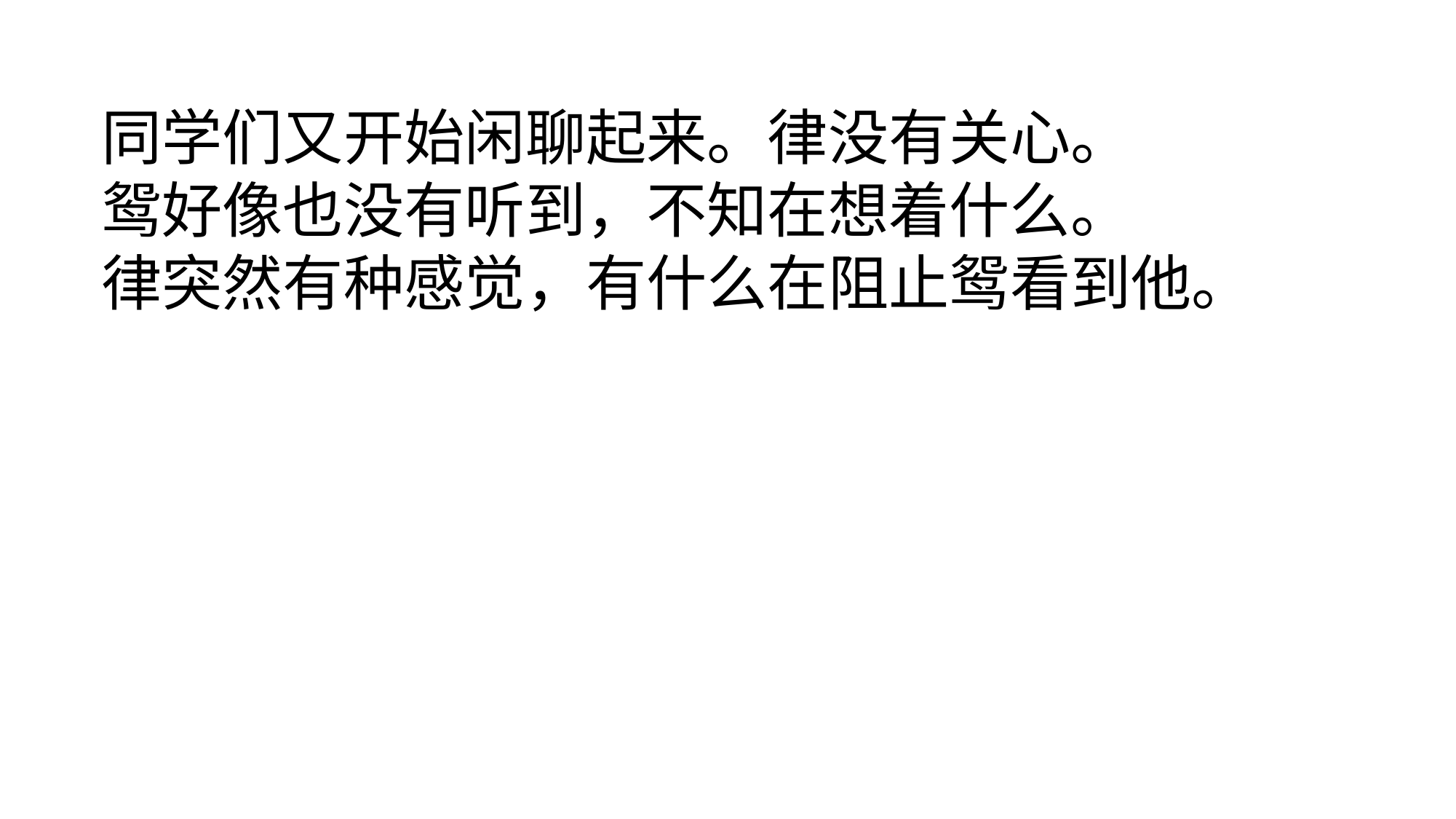

同学们又开始闲聊起来。律没有关心。
鸳好像也没有听到，不知在想着什么。
律突然有种感觉，有什么在阻止鸳看到他。